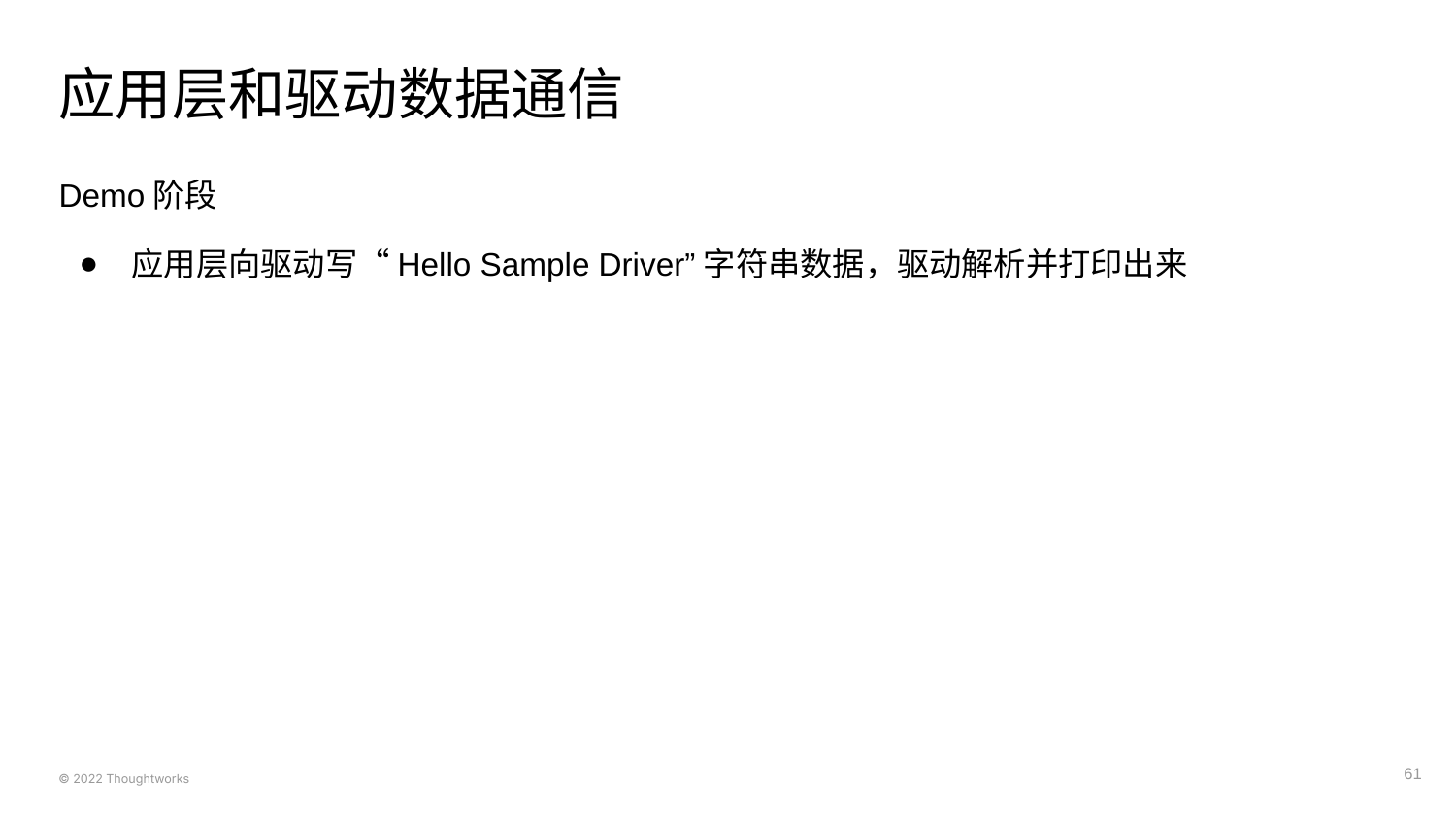

# 应用层和驱动数据通信
Demo阶段
应用层向驱动写“Hello Sample Driver”字符串数据，驱动解析并打印出来
61